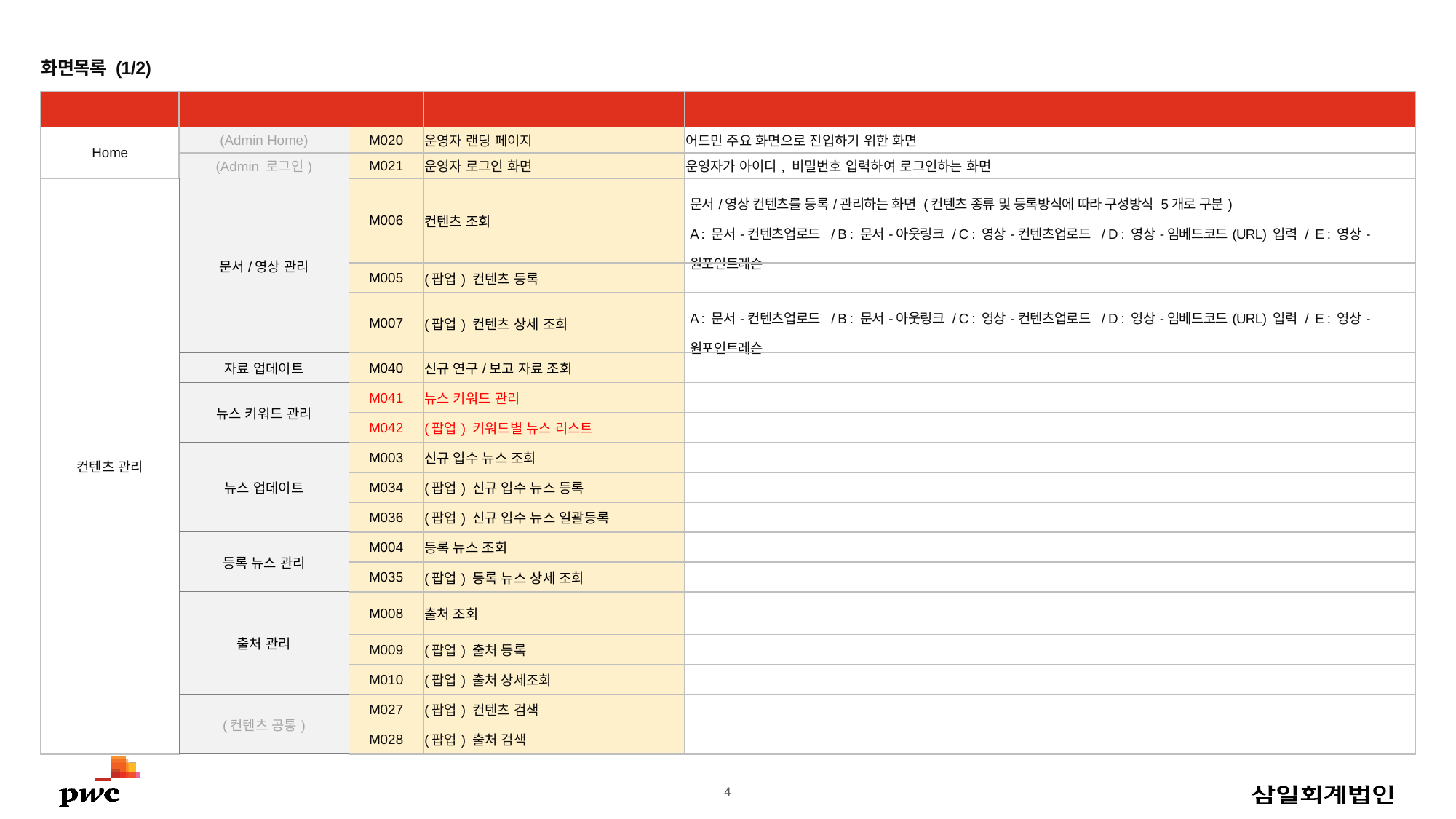

화면목록 (1/2)
| LV1(메뉴-상단) | LV2(메뉴-하단) | ID | LV3(화면명) | 설명 |
| --- | --- | --- | --- | --- |
| Home | (Admin Home) | M020 | 운영자 랜딩 페이지 | 어드민 주요 화면으로 진입하기 위한 화면 |
|  | (Admin 로그인) | M021 | 운영자 로그인 화면 | 운영자가 아이디, 비밀번호 입력하여 로그인하는 화면 |
| 컨텐츠 관리 | 문서/영상 관리 | M006 | 컨텐츠 조회 | 문서/영상 컨텐츠를 등록/관리하는 화면 (컨텐츠 종류 및 등록방식에 따라 구성방식 5개로 구분) A : 문서-컨텐츠업로드 / B : 문서-아웃링크 / C : 영상-컨텐츠업로드 / D : 영상-임베드코드(URL) 입력 / E : 영상-원포인트레슨 |
|  |  | M005 | (팝업) 컨텐츠 등록 |  |
|  |  | M007 | (팝업) 컨텐츠 상세 조회 | A : 문서-컨텐츠업로드 / B : 문서-아웃링크 / C : 영상-컨텐츠업로드 / D : 영상-임베드코드(URL) 입력 / E : 영상-원포인트레슨 |
|  | 자료 업데이트 | M040 | 신규 연구/보고 자료 조회 |  |
|  | 뉴스 키워드 관리 | M041 | 뉴스 키워드 관리 |  |
|  |  | M042 | (팝업) 키워드별 뉴스 리스트 |  |
|  | 뉴스 업데이트 | M003 | 신규 입수 뉴스 조회 |  |
|  |  | M034 | (팝업) 신규 입수 뉴스 등록 |  |
|  |  | M036 | (팝업) 신규 입수 뉴스 일괄등록 |  |
|  | 등록 뉴스 관리 | M004 | 등록 뉴스 조회 |  |
|  |  | M035 | (팝업) 등록 뉴스 상세 조회 |  |
|  | 출처 관리 | M008 | 출처 조회 |  |
|  |  | M009 | (팝업) 출처 등록 |  |
|  |  | M010 | (팝업) 출처 상세조회 |  |
|  | (컨텐츠 공통) | M027 | (팝업) 컨텐츠 검색 |  |
|  |  | M028 | (팝업) 출처 검색 |  |